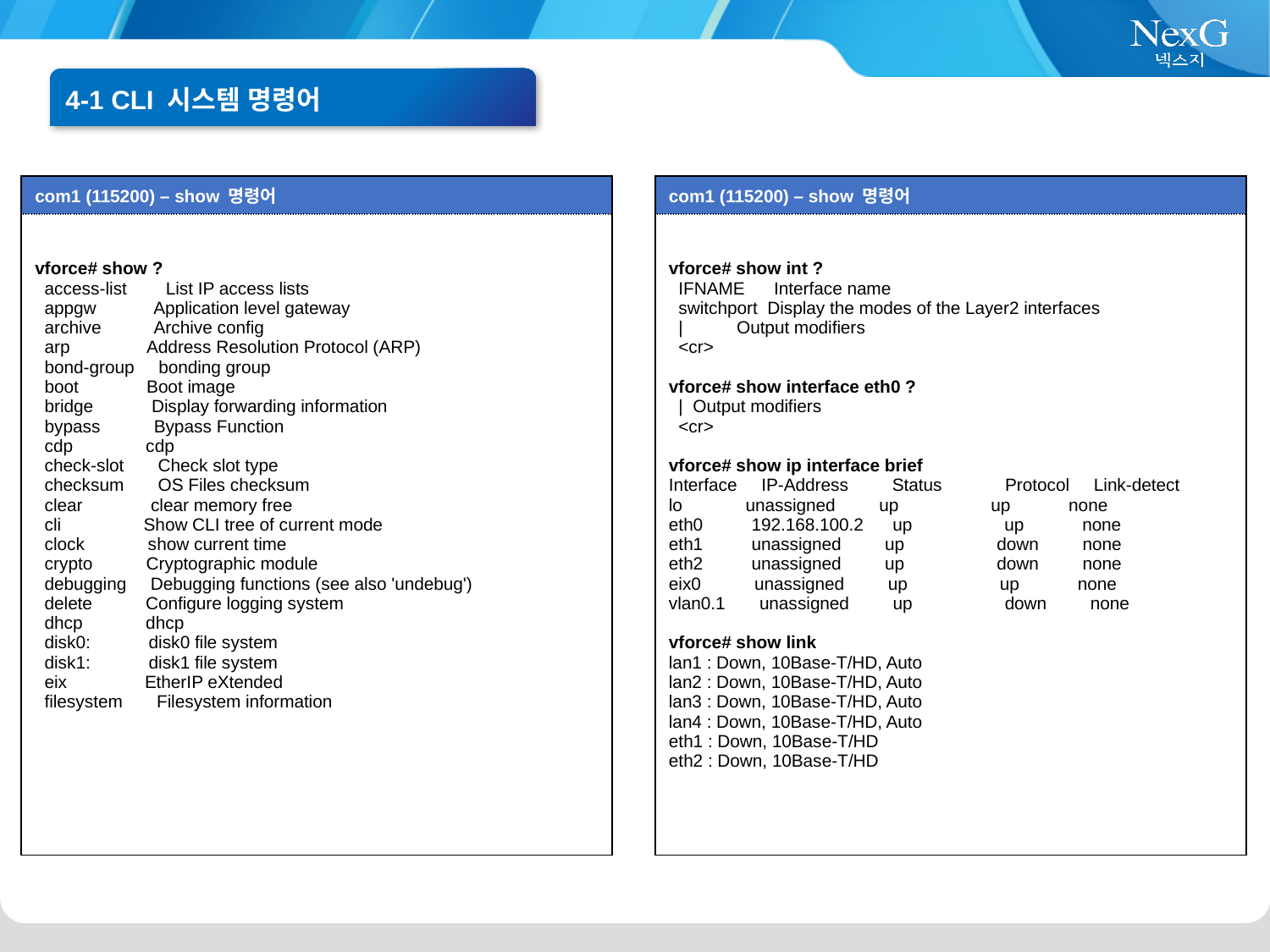

4-1 CLI 시스템 명령어
| com1 (115200) – show 명령어 |
| --- |
| vforce# show ? access-list List IP access lists appgw Application level gateway archive Archive config arp Address Resolution Protocol (ARP) bond-group bonding group boot Boot image bridge Display forwarding information bypass Bypass Function cdp cdp check-slot Check slot type checksum OS Files checksum clear clear memory free cli Show CLI tree of current mode clock show current time crypto Cryptographic module debugging Debugging functions (see also 'undebug') delete Configure logging system dhcp dhcp disk0: disk0 file system disk1: disk1 file system eix EtherIP eXtended filesystem Filesystem information |
| com1 (115200) – show 명령어 |
| --- |
| vforce# show int ? IFNAME Interface name switchport Display the modes of the Layer2 interfaces | Output modifiers <cr> vforce# show interface eth0 ? | Output modifiers <cr> vforce# show ip interface brief Interface IP-Address Status Protocol Link-detect lo unassigned up up none eth0 192.168.100.2 up up none eth1 unassigned up down none eth2 unassigned up down none eix0 unassigned up up none vlan0.1 unassigned up down none vforce# show link lan1 : Down, 10Base-T/HD, Auto lan2 : Down, 10Base-T/HD, Auto lan3 : Down, 10Base-T/HD, Auto lan4 : Down, 10Base-T/HD, Auto eth1 : Down, 10Base-T/HD eth2 : Down, 10Base-T/HD |